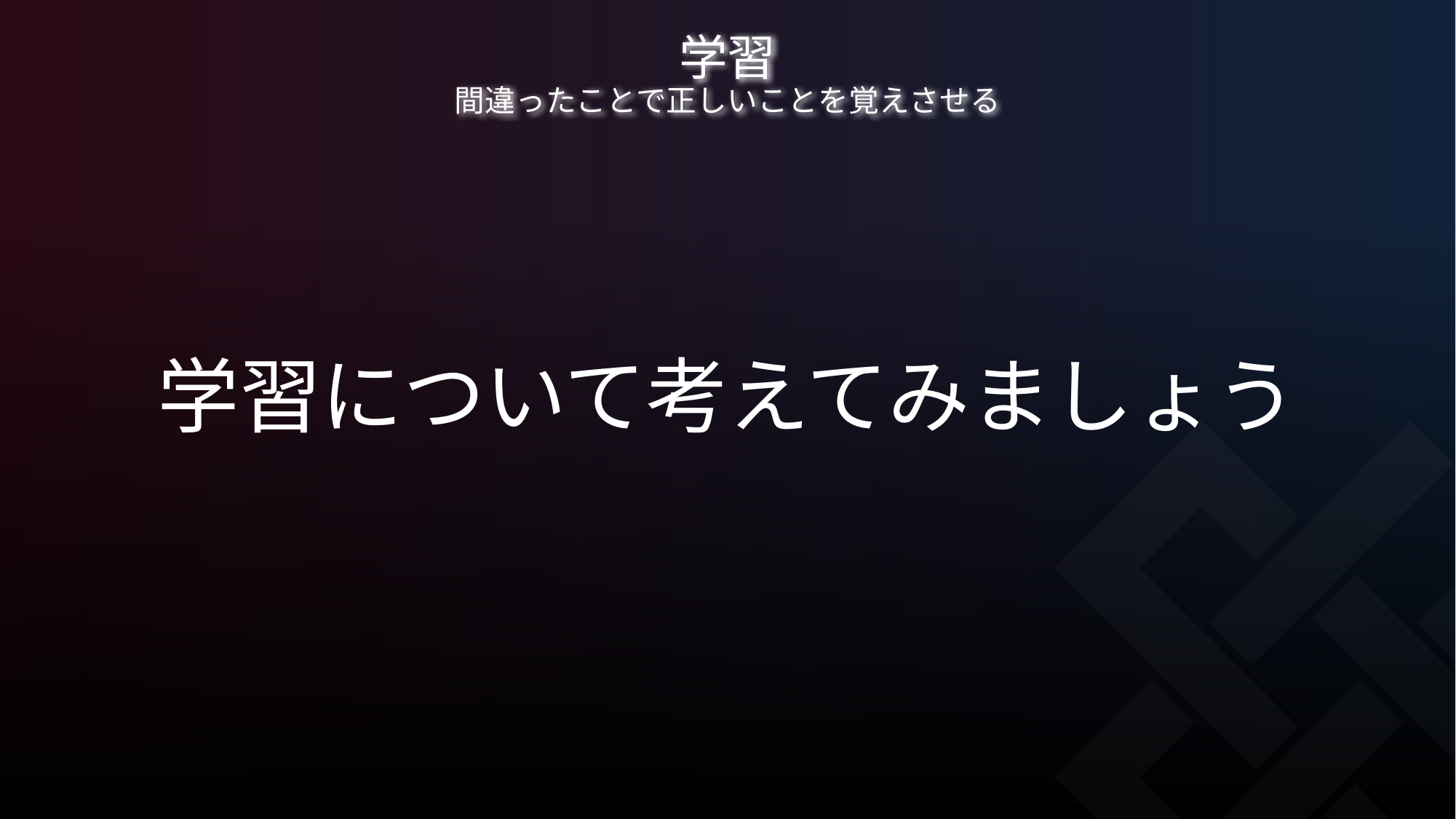

# 学習 間違ったことで正しいことを覚えさせる
学習について考えてみましょう